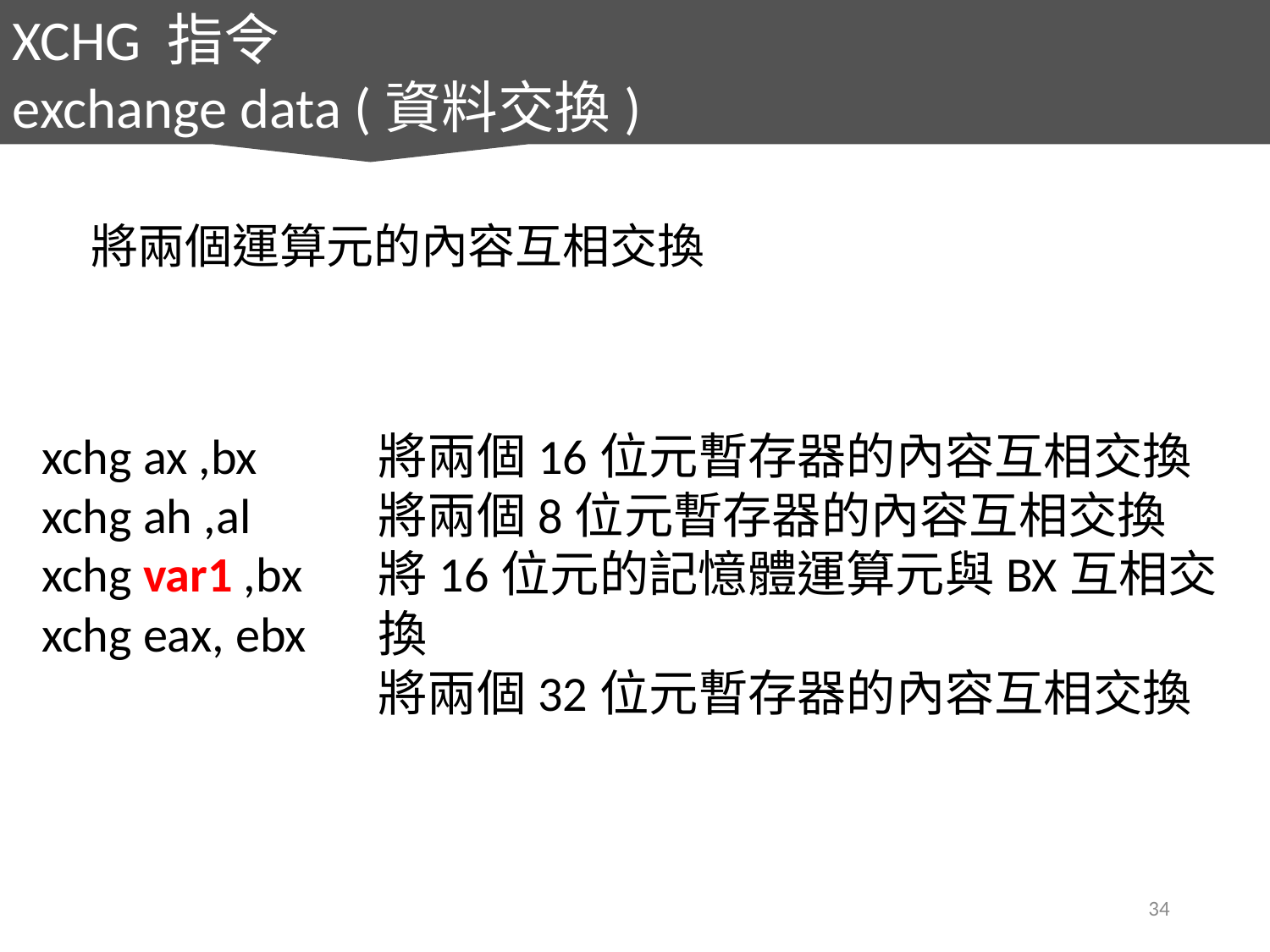

XCHG 指令
exchange data (資料交換)
將兩個運算元的內容互相交換
xchg ax ,bx
xchg ah ,al
xchg var1 ,bx
xchg eax, ebx
將兩個16位元暫存器的內容互相交換
將兩個8位元暫存器的內容互相交換
將16位元的記憶體運算元與BX互相交換
將兩個32位元暫存器的內容互相交換
34